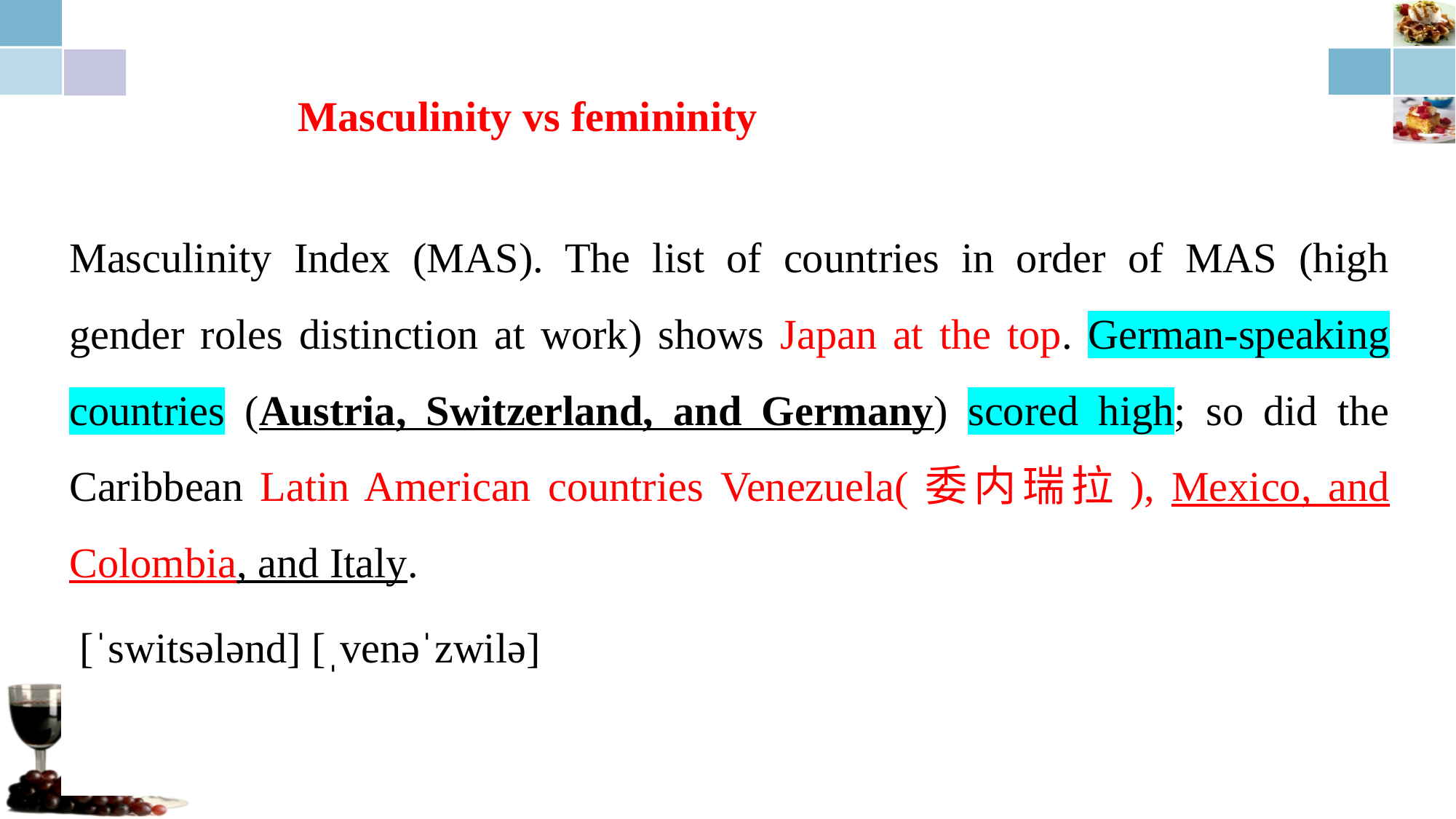

Masculinity vs femininity
Masculinity Index (MAS). The list of countries in order of MAS (high gender roles distinction at work) shows Japan at the top. German-speaking countries (Austria, Switzerland, and Germany) scored high; so did the Caribbean Latin American countries Venezuela(委内瑞拉), Mexico, and Colombia, and Italy.
 [ˈswitsələnd] [ˌvenəˈzwilə]